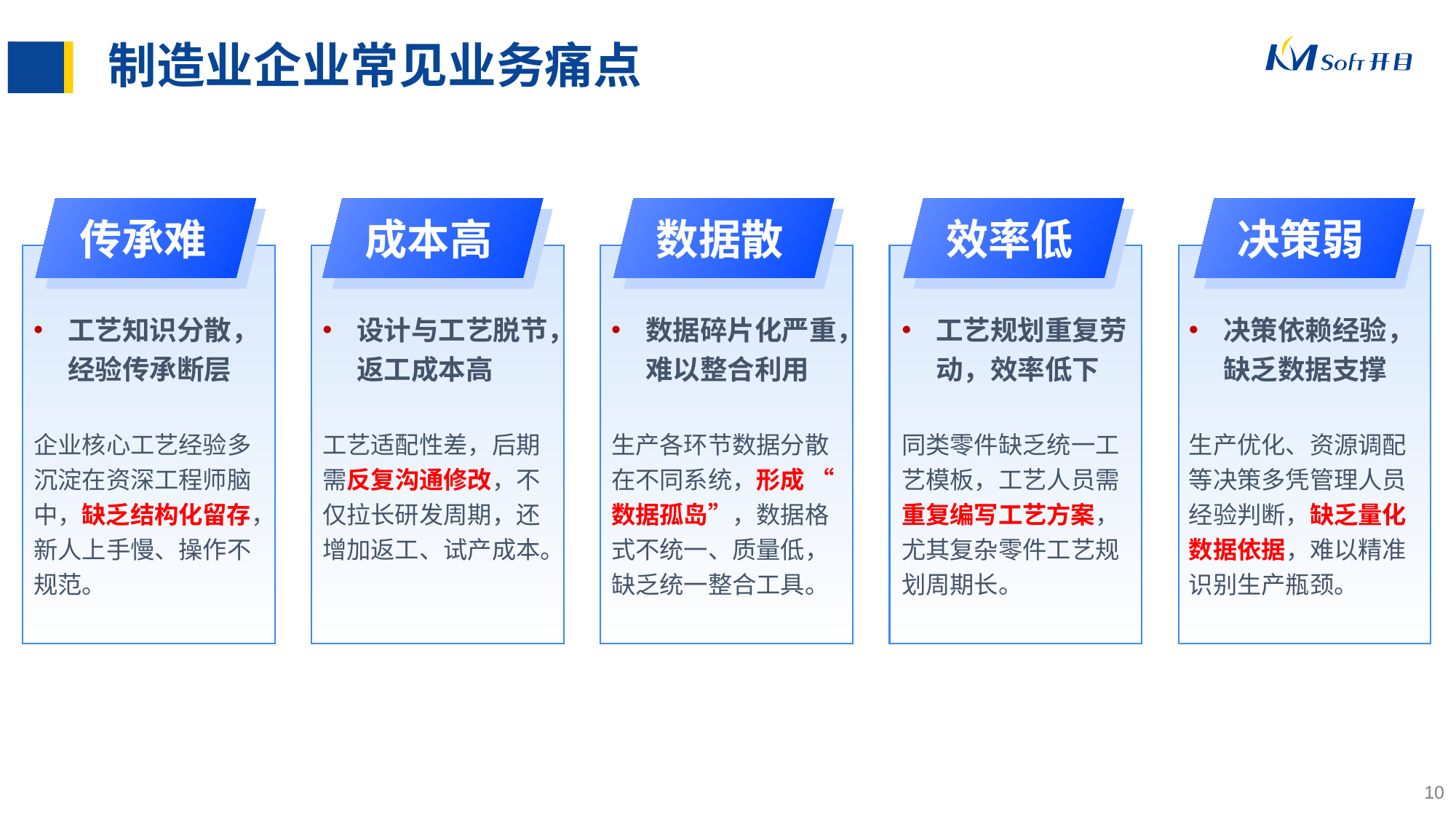

# 制造业企业常见业务痛点
传承难

成本高

数据散

效率低

决策弱

工艺知识分散，经验传承断层

企业核心工艺经验多沉淀在资深工程师脑中，缺乏结构化留存，新人上手慢、操作不规范。
设计与工艺脱节，返工成本高

工艺适配性差，后期需反复沟通修改，不仅拉长研发周期，还增加返工、试产成本。
数据碎片化严重，难以整合利用

生产各环节数据分散在不同系统，形成 “ 数据孤岛”，数据格式不统一、质量低，缺乏统一整合工具。
工艺规划重复劳动，效率低下

同类零件缺乏统一工艺模板，工艺人员需重复编写工艺方案，尤其复杂零件工艺规划周期长。
决策依赖经验，缺乏数据支撑

生产优化、资源调配等决策多凭管理人员经验判断，缺乏量化数据依据，难以精准识别生产瓶颈。